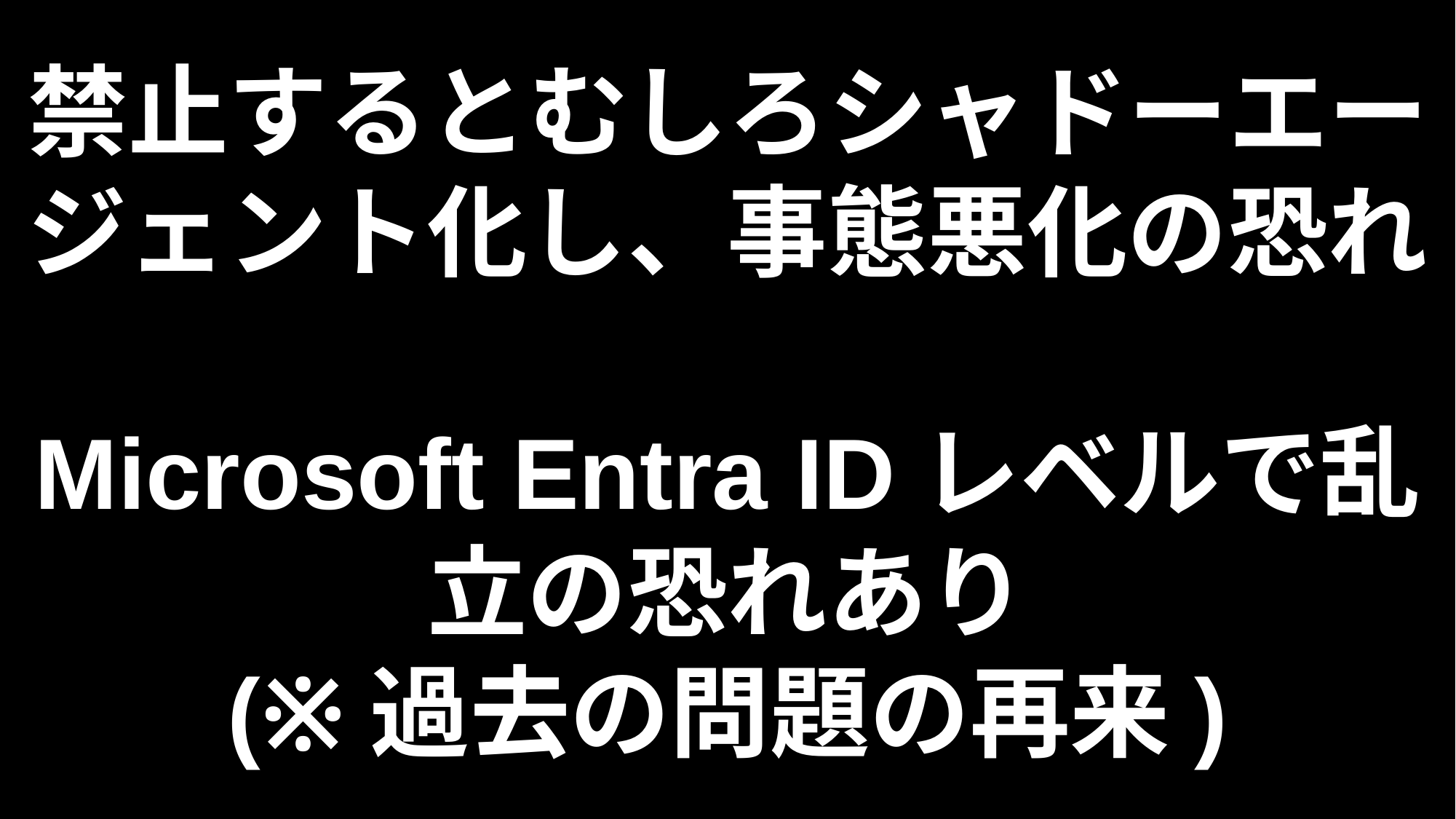

禁止するとむしろシャドーエージェント化し、事態悪化の恐れ

Microsoft Entra IDレベルで乱立の恐れあり
(※過去の問題の再来)